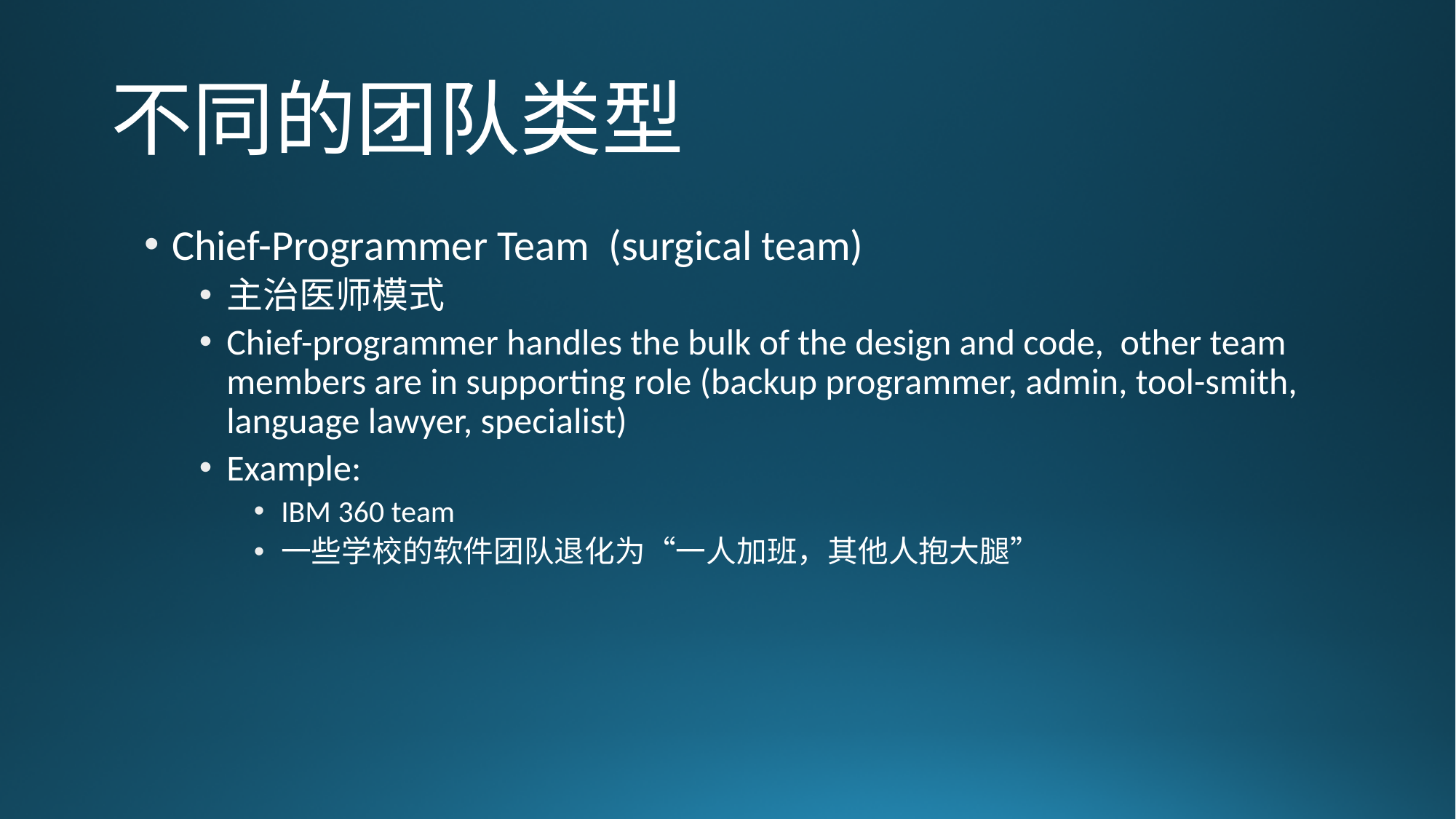

# 不同的团队类型
Chief-Programmer Team  (surgical team)
主治医师模式
Chief-programmer handles the bulk of the design and code,  other team members are in supporting role (backup programmer, admin, tool-smith, language lawyer, specialist)
Example:
IBM 360 team
一些学校的软件团队退化为“一人加班，其他人抱大腿”